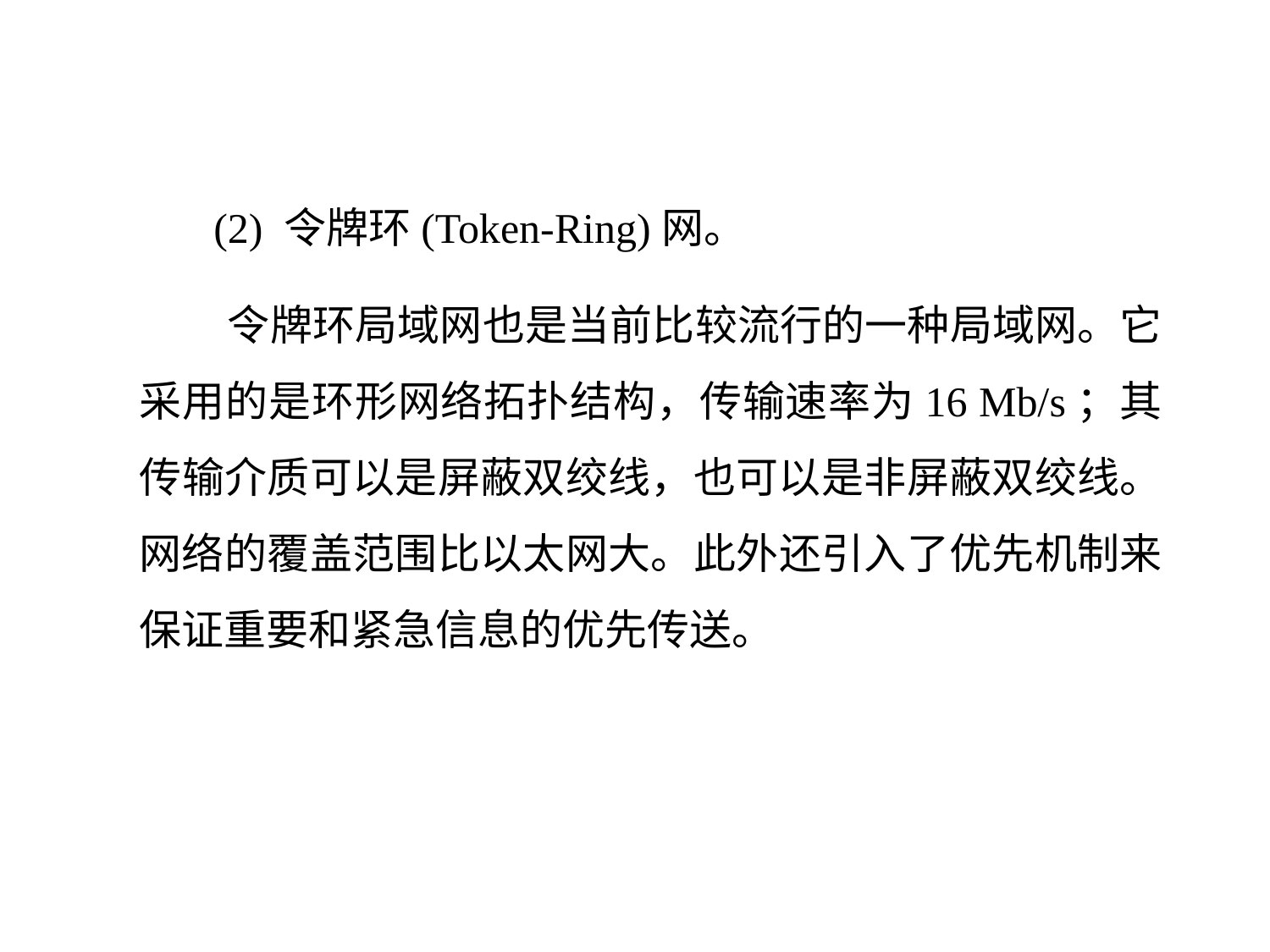

(2) 令牌环(Token-Ring)网。
        令牌环局域网也是当前比较流行的一种局域网。它采用的是环形网络拓扑结构，传输速率为16 Mb/s；其传输介质可以是屏蔽双绞线，也可以是非屏蔽双绞线。网络的覆盖范围比以太网大。此外还引入了优先机制来保证重要和紧急信息的优先传送。